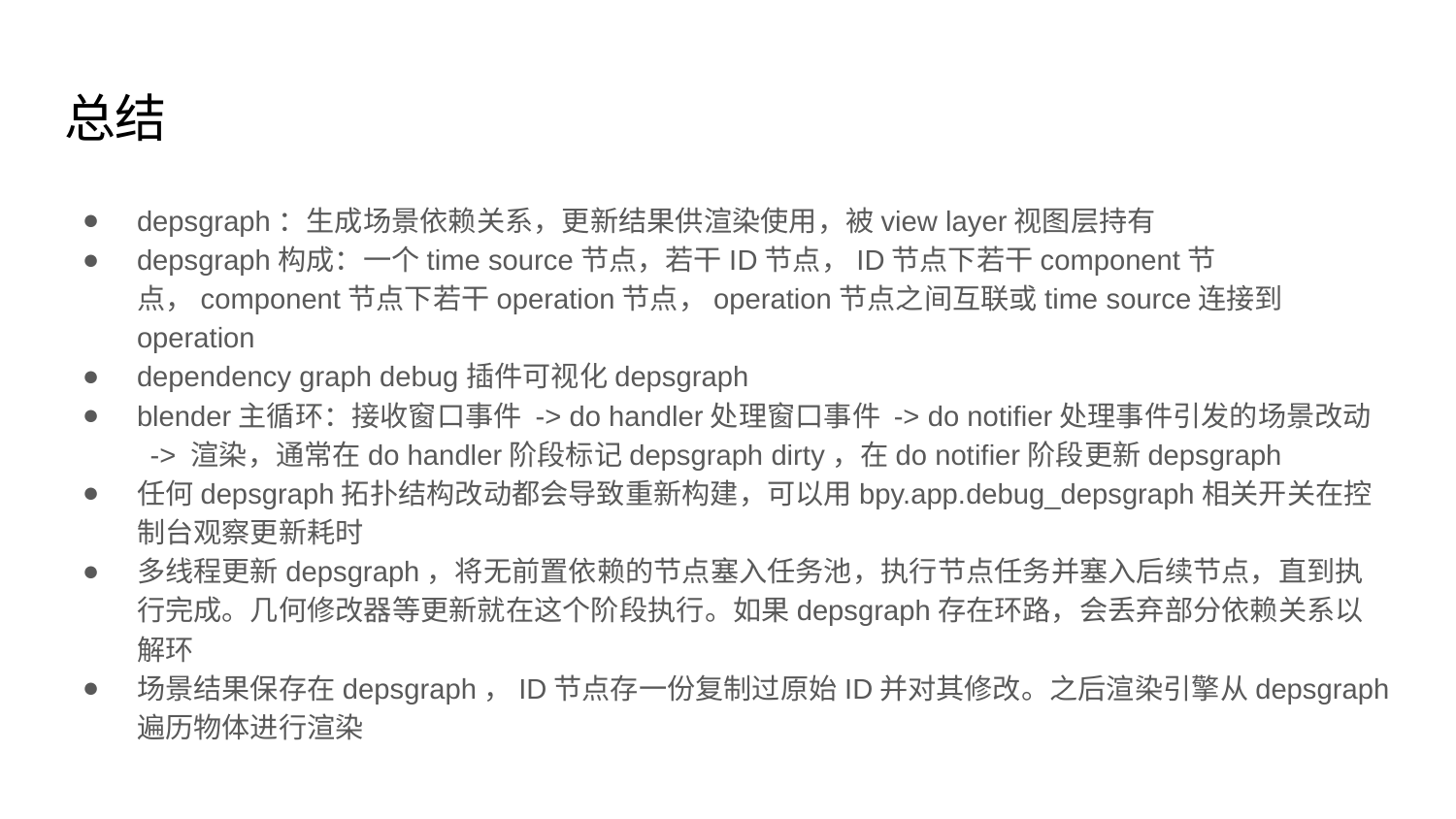

# 总结
depsgraph：生成场景依赖关系，更新结果供渲染使用，被view layer视图层持有
depsgraph构成：一个time source节点，若干ID节点，ID节点下若干component节点，component节点下若干operation节点，operation节点之间互联或time source连接到operation
dependency graph debug插件可视化depsgraph
blender主循环：接收窗口事件 -> do handler处理窗口事件 -> do notifier处理事件引发的场景改动 -> 渲染，通常在do handler阶段标记depsgraph dirty，在do notifier阶段更新depsgraph
任何depsgraph拓扑结构改动都会导致重新构建，可以用bpy.app.debug_depsgraph相关开关在控制台观察更新耗时
多线程更新depsgraph，将无前置依赖的节点塞入任务池，执行节点任务并塞入后续节点，直到执行完成。几何修改器等更新就在这个阶段执行。如果depsgraph存在环路，会丢弃部分依赖关系以解环
场景结果保存在depsgraph，ID节点存一份复制过原始ID并对其修改。之后渲染引擎从depsgraph遍历物体进行渲染